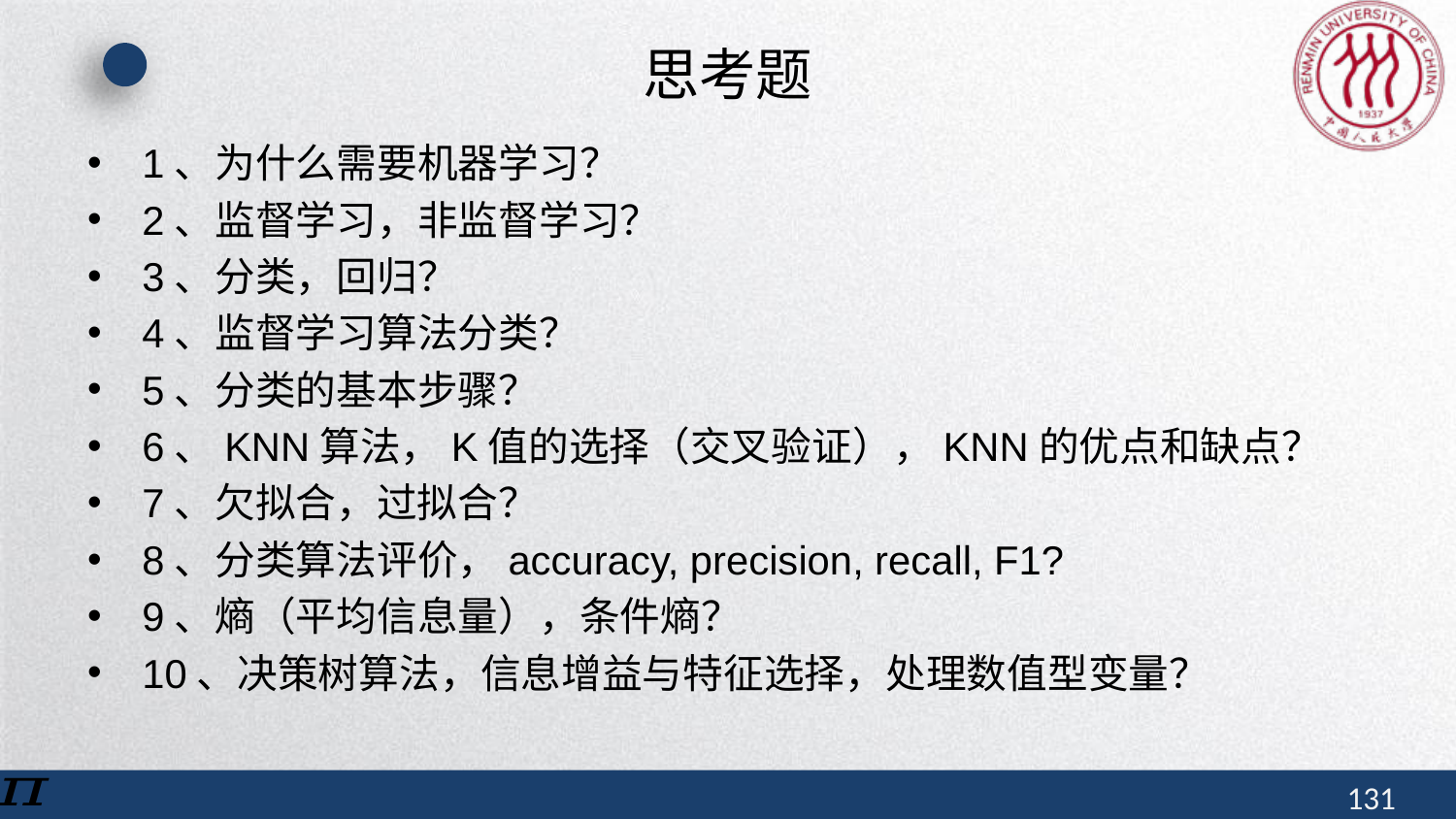

# 思考题
1、为什么需要机器学习？
2、监督学习，非监督学习？
3、分类，回归？
4、监督学习算法分类？
5、分类的基本步骤？
6、KNN算法，K值的选择（交叉验证），KNN的优点和缺点？
7、欠拟合，过拟合？
8、分类算法评价，accuracy, precision, recall, F1?
9、熵（平均信息量），条件熵？
10、决策树算法，信息增益与特征选择，处理数值型变量？